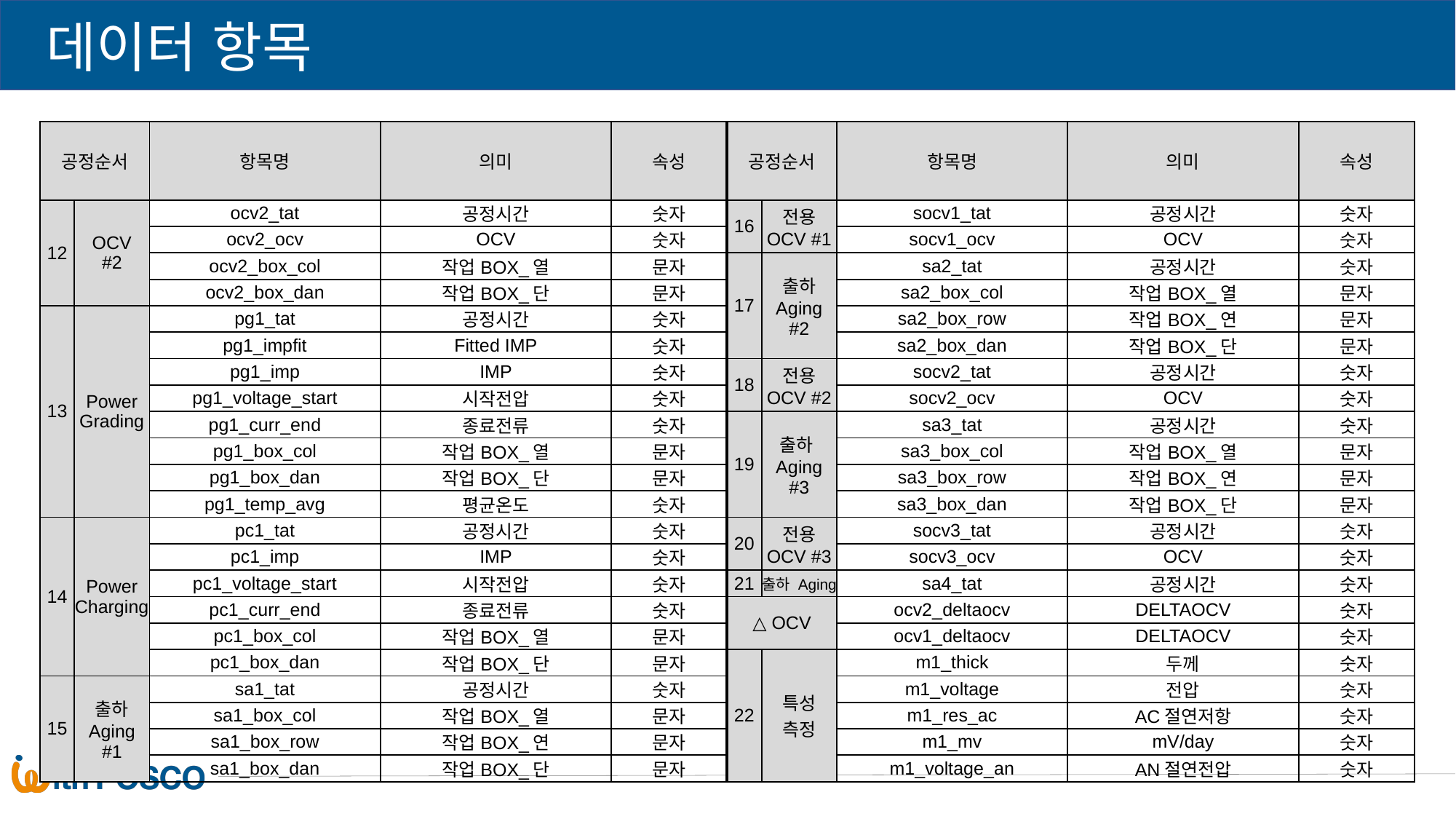

데이터 항목
| 공정순서 |  | 항목명 | 의미 | 속성 | 공정순서 |  | 항목명 | 의미 | 속성 |
| --- | --- | --- | --- | --- | --- | --- | --- | --- | --- |
| 12 | OCV #2 | ocv2\_tat | 공정시간 | 숫자 | 16 | 전용 OCV #1 | socv1\_tat | 공정시간 | 숫자 |
|  |  | ocv2\_ocv | OCV | 숫자 |  |  | socv1\_ocv | OCV | 숫자 |
|  |  | ocv2\_box\_col | 작업BOX\_열 | 문자 | 17 | 출하 Aging #2 | sa2\_tat | 공정시간 | 숫자 |
|  |  | ocv2\_box\_dan | 작업BOX\_단 | 문자 |  |  | sa2\_box\_col | 작업BOX\_열 | 문자 |
| 13 | Power Grading | pg1\_tat | 공정시간 | 숫자 |  |  | sa2\_box\_row | 작업BOX\_연 | 문자 |
|  |  | pg1\_impfit | Fitted IMP | 숫자 |  |  | sa2\_box\_dan | 작업BOX\_단 | 문자 |
|  |  | pg1\_imp | IMP | 숫자 | 18 | 전용 OCV #2 | socv2\_tat | 공정시간 | 숫자 |
|  |  | pg1\_voltage\_start | 시작전압 | 숫자 |  |  | socv2\_ocv | OCV | 숫자 |
|  |  | pg1\_curr\_end | 종료전류 | 숫자 | 19 | 출하 Aging #3 | sa3\_tat | 공정시간 | 숫자 |
|  |  | pg1\_box\_col | 작업BOX\_열 | 문자 |  |  | sa3\_box\_col | 작업BOX\_열 | 문자 |
|  |  | pg1\_box\_dan | 작업BOX\_단 | 문자 |  |  | sa3\_box\_row | 작업BOX\_연 | 문자 |
|  |  | pg1\_temp\_avg | 평균온도 | 숫자 |  |  | sa3\_box\_dan | 작업BOX\_단 | 문자 |
| 14 | Power Charging | pc1\_tat | 공정시간 | 숫자 | 20 | 전용 OCV #3 | socv3\_tat | 공정시간 | 숫자 |
|  |  | pc1\_imp | IMP | 숫자 |  |  | socv3\_ocv | OCV | 숫자 |
|  |  | pc1\_voltage\_start | 시작전압 | 숫자 | 21 | 출하 Aging | sa4\_tat | 공정시간 | 숫자 |
|  |  | pc1\_curr\_end | 종료전류 | 숫자 | △ OCV |  | ocv2\_deltaocv | DELTAOCV | 숫자 |
|  |  | pc1\_box\_col | 작업BOX\_열 | 문자 |  |  | ocv1\_deltaocv | DELTAOCV | 숫자 |
|  |  | pc1\_box\_dan | 작업BOX\_단 | 문자 | 22 | 특성 측정 | m1\_thick | 두께 | 숫자 |
| 15 | 출하 Aging #1 | sa1\_tat | 공정시간 | 숫자 |  |  | m1\_voltage | 전압 | 숫자 |
|  |  | sa1\_box\_col | 작업BOX\_열 | 문자 |  |  | m1\_res\_ac | AC절연저항 | 숫자 |
|  |  | sa1\_box\_row | 작업BOX\_연 | 문자 |  |  | m1\_mv | mV/day | 숫자 |
|  |  | sa1\_box\_dan | 작업BOX\_단 | 문자 |  |  | m1\_voltage\_an | AN절연전압 | 숫자 |